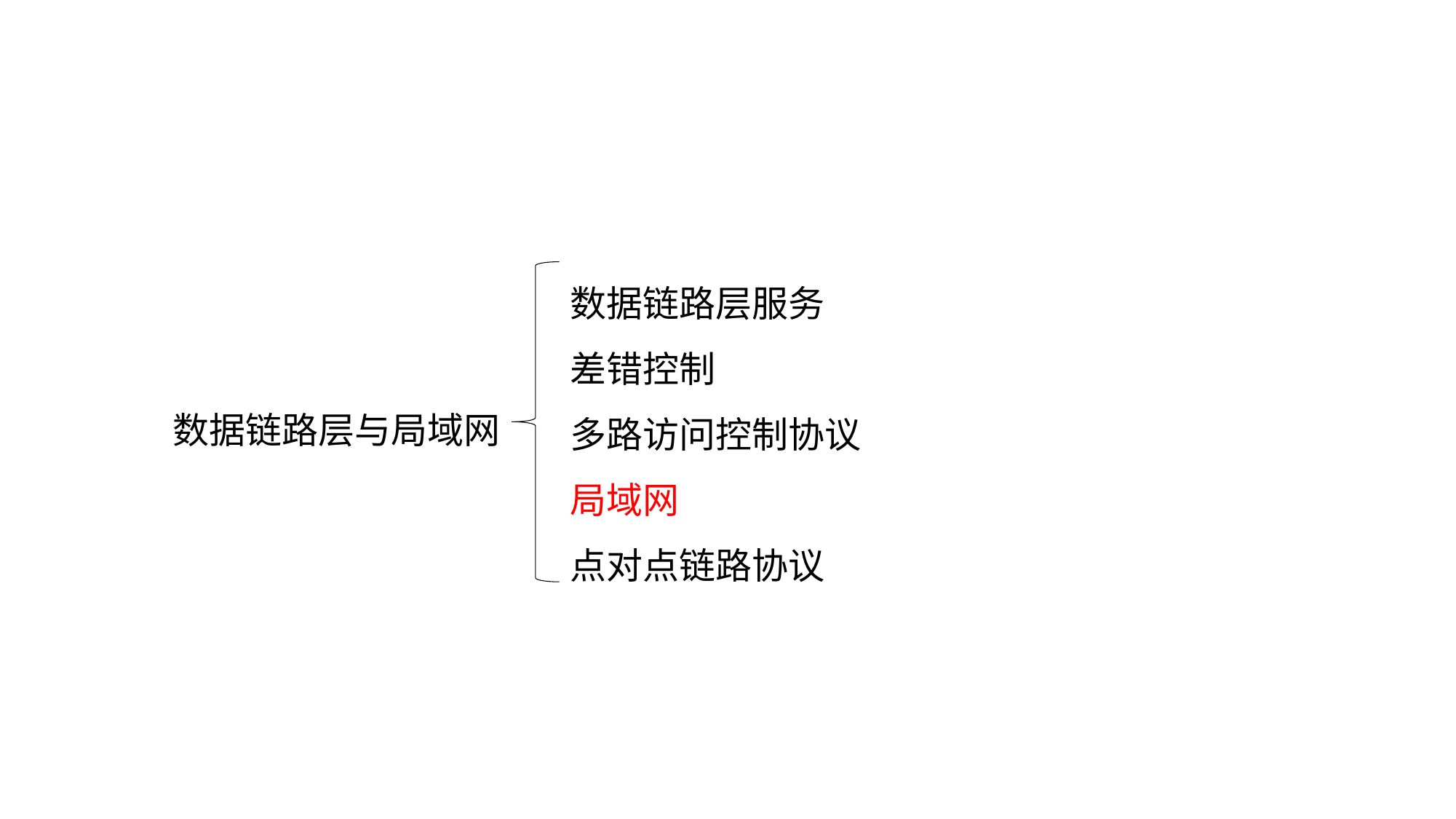

数据链路层服务
差错控制
多路访问控制协议
局域网
点对点链路协议

数据链路层与局域网